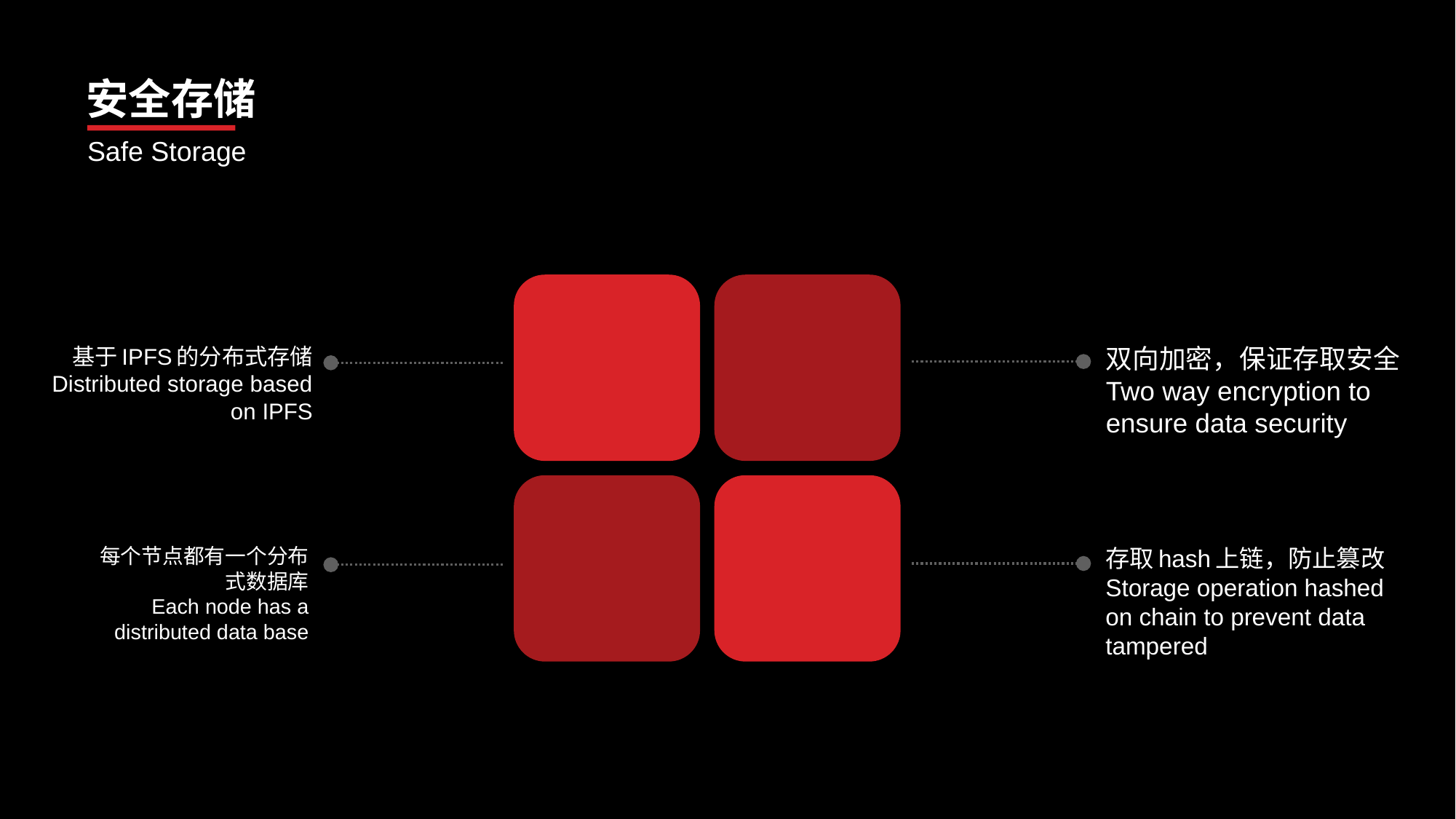

安全存储

Safe Storage

基于IPFS的分布式存储
Distributed storage based on IPFS

双向加密，保证存取安全
Two way encryption to ensure data security

每个节点都有一个分布式数据库
Each node has a distributed data base

存取hash上链，防止篡改
Storage operation hashed on chain to prevent data tampered